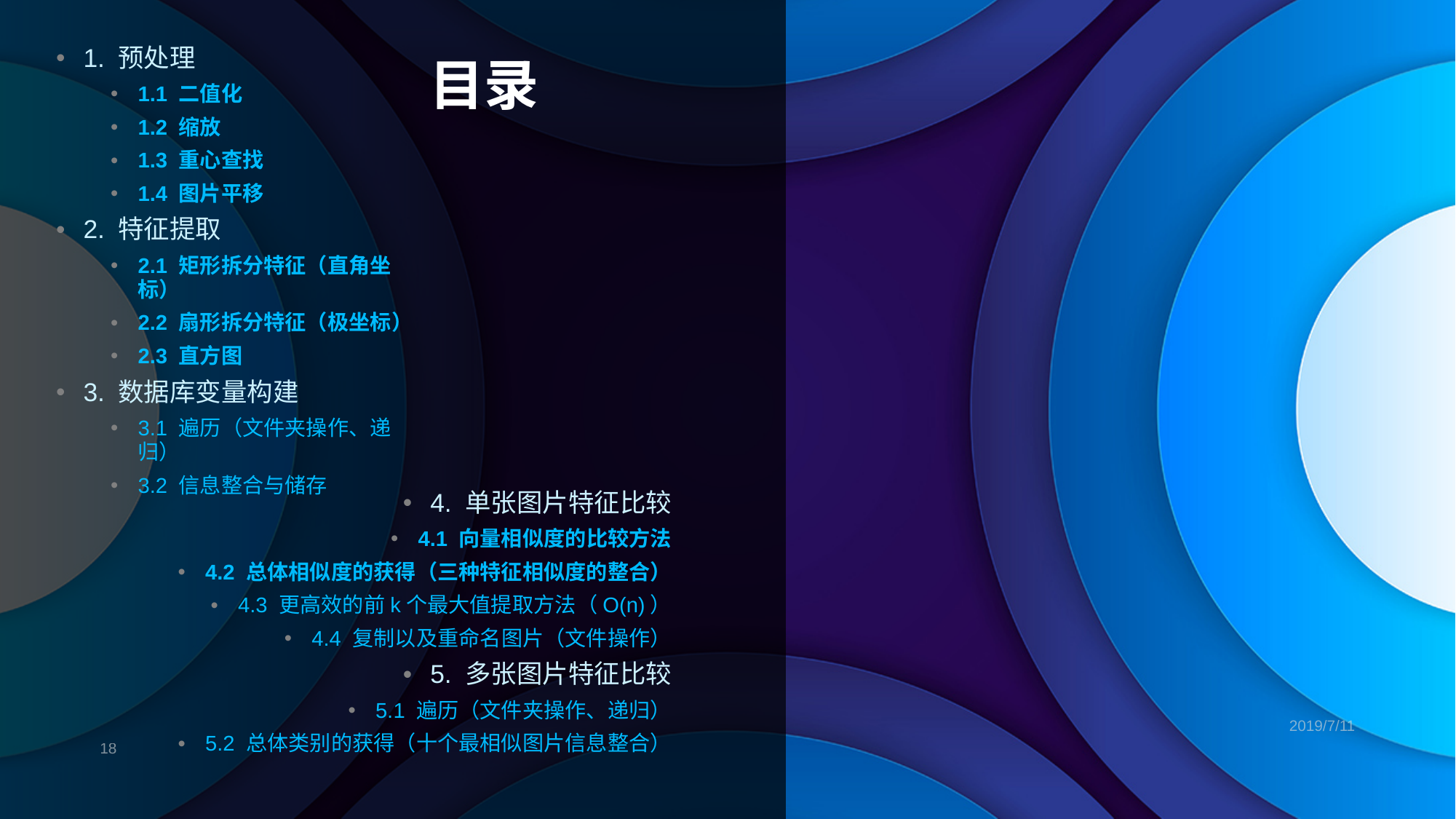

# 目录
1. 预处理
1.1 二值化
1.2 缩放
1.3 重心查找
1.4 图片平移
2. 特征提取
2.1 矩形拆分特征（直角坐标）
2.2 扇形拆分特征（极坐标）
2.3 直方图
3. 数据库变量构建
3.1 遍历（文件夹操作、递归）
3.2 信息整合与储存
4. 单张图片特征比较
4.1 向量相似度的比较方法
4.2 总体相似度的获得（三种特征相似度的整合）
4.3 更高效的前k个最大值提取方法（O(n)）
4.4 复制以及重命名图片（文件操作）
5. 多张图片特征比较
5.1 遍历（文件夹操作、递归）
5.2 总体类别的获得（十个最相似图片信息整合）

2019/7/11
18